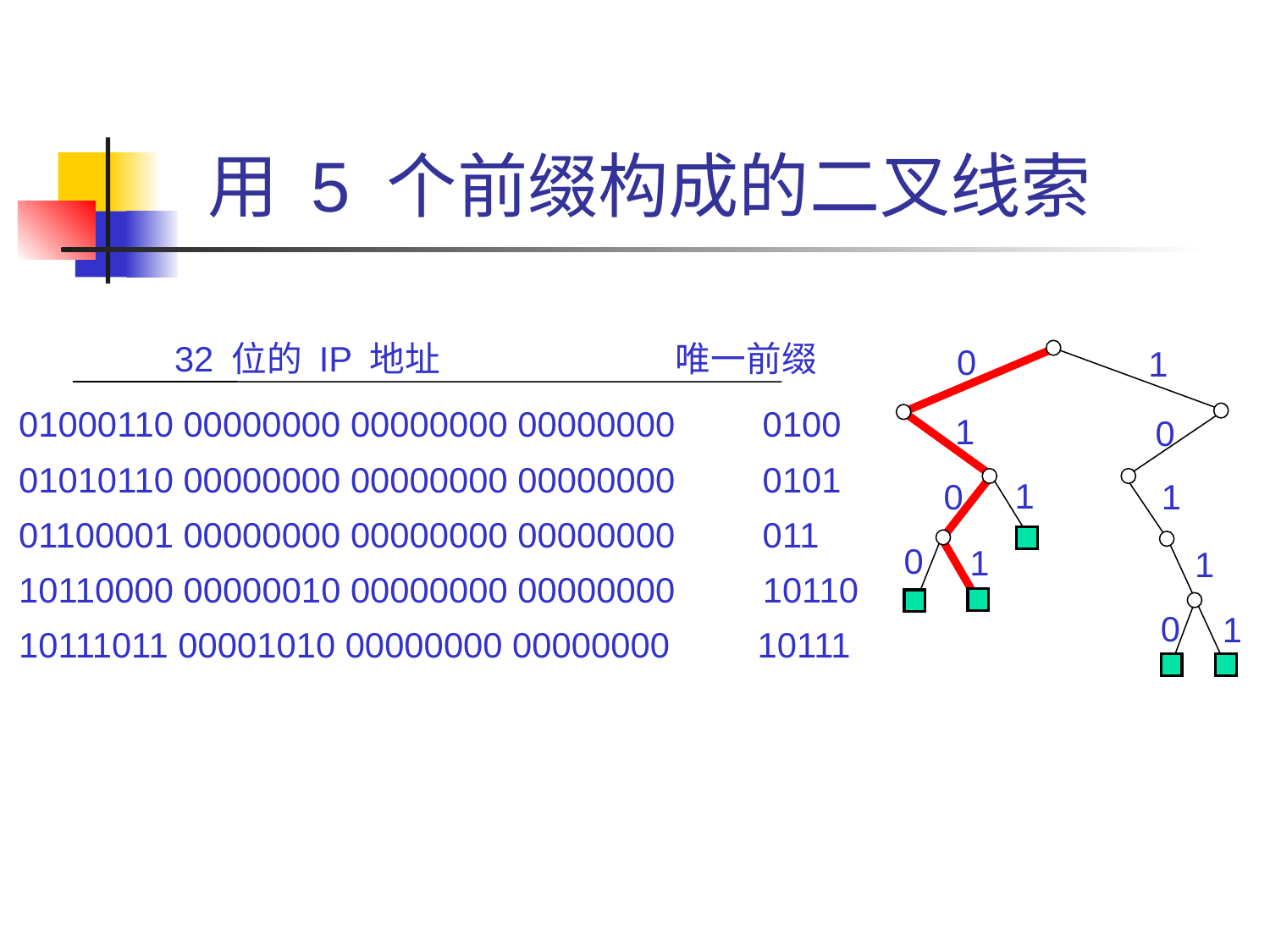

# 用 5 个前缀构成的二叉线索
                32 位的 IP 地址                              唯一前缀
01000110 00000000 00000000 00000000         0100
01010110 00000000 00000000 00000000         0101
01100001 00000000 00000000 00000000         011
10110000 00000010 00000000 00000000         10110
10111011 00001010 00000000 00000000         10111

0
1

1

0
1

0
1

0
1
1

0
1